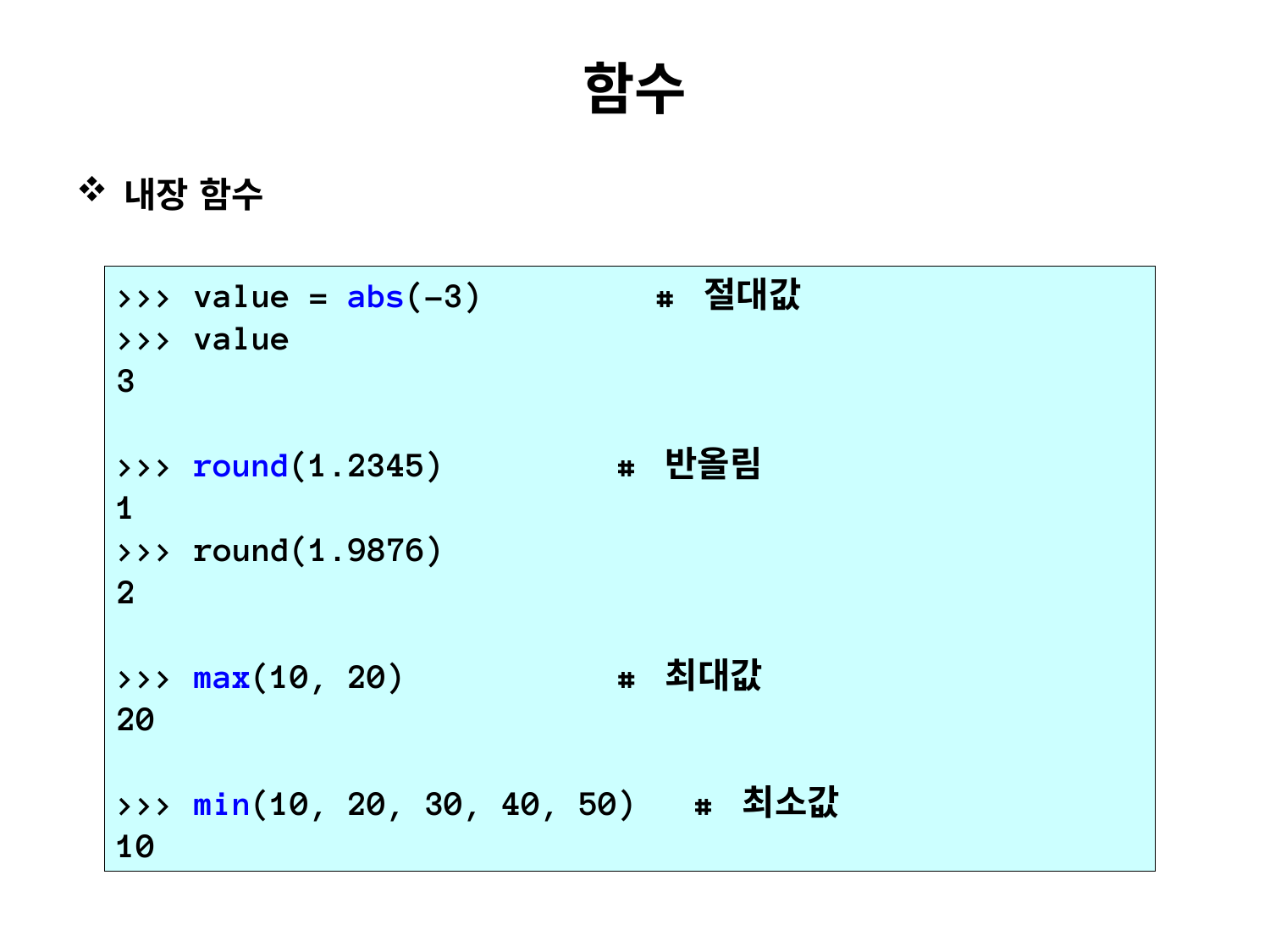

# 함수
내장 함수

>>> value = abs(-3)         # 절대값
>>> value
3

>>> round(1.2345)         # 반올림
1
>>> round(1.9876)
2

>>> max(10, 20)           # 최대값
20

>>> min(10, 20, 30, 40, 50)   # 최소값
10